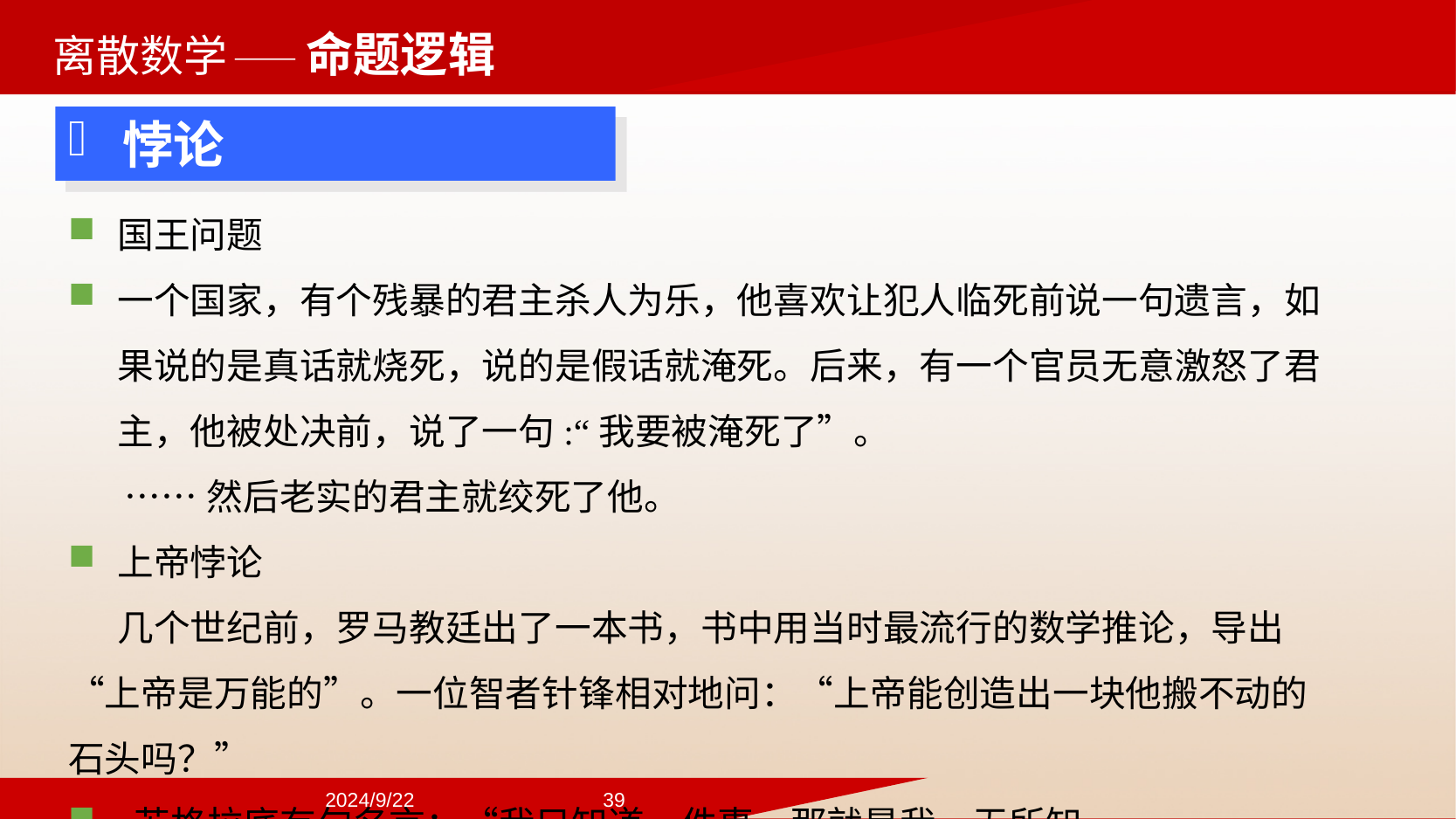

——命题逻辑
悖论
国王问题
一个国家，有个残暴的君主杀人为乐，他喜欢让犯人临死前说一句遗言，如果说的是真话就烧死，说的是假话就淹死。后来，有一个官员无意激怒了君主，他被处决前，说了一句:“我要被淹死了”。
       ……然后老实的君主就绞死了他。
上帝悖论
     几个世纪前，罗马教廷出了一本书，书中用当时最流行的数学推论，导出“上帝是万能的”。一位智者针锋相对地问：“上帝能创造出一块他搬不动的石头吗？”
 苏格拉底有句名言：“我只知道一件事，那就是我一无所知。

2024/9/22
39